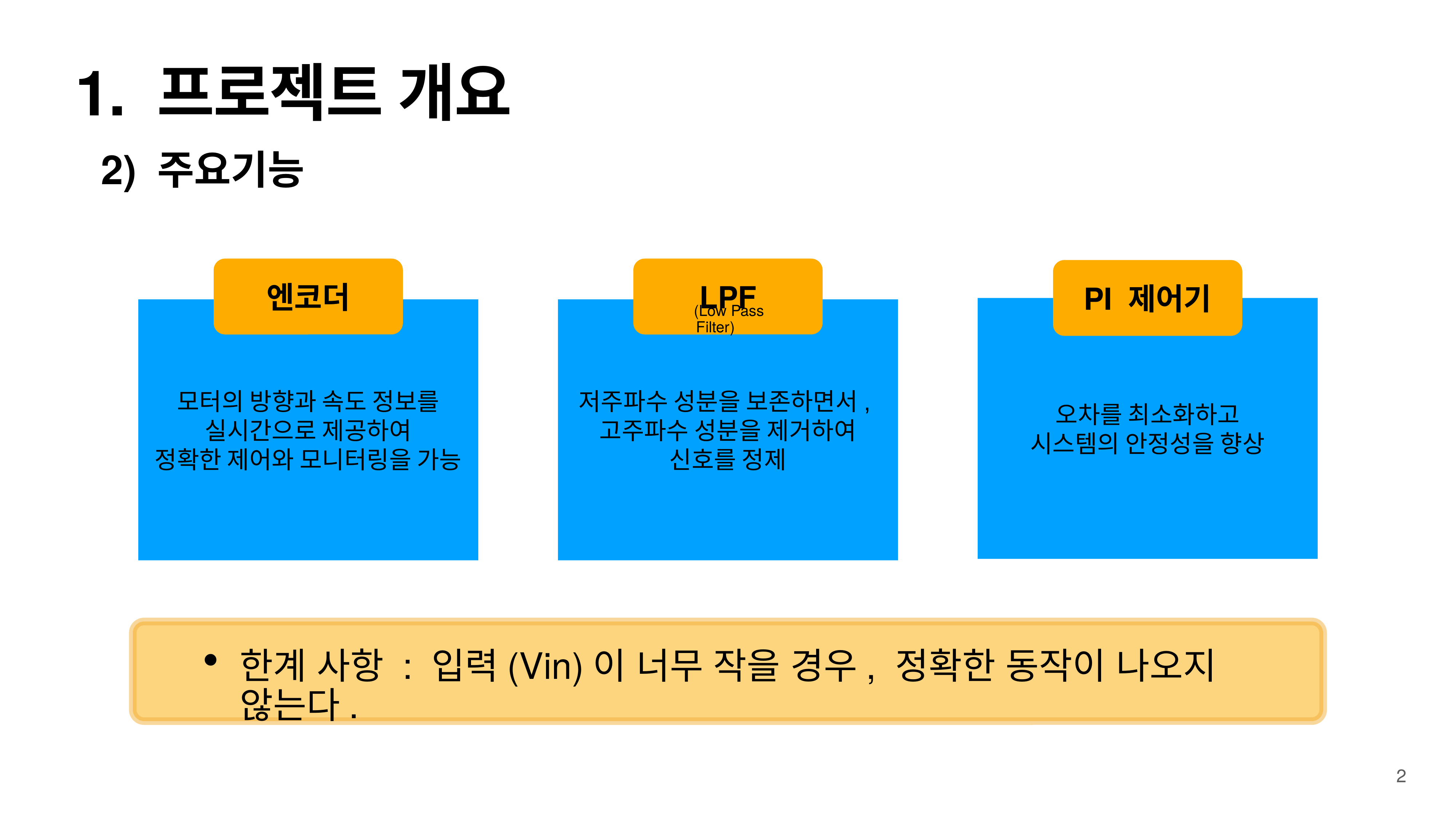

# 1. 프로젝트 개요
2) 주요기능
엔코더
LPF
저주파수 성분을 보존하면서,
고주파수 성분을 제거하여
신호를 정제
(Low Pass Filter)
PI 제어기
오차를 최소화하고
시스템의 안정성을 향상
모터의 방향과 속도 정보를
실시간으로 제공하여
정확한 제어와 모니터링을 가능

한계 사항 : 입력(Vin)이 너무 작을 경우, 정확한 동작이 나오지 않는다.
2